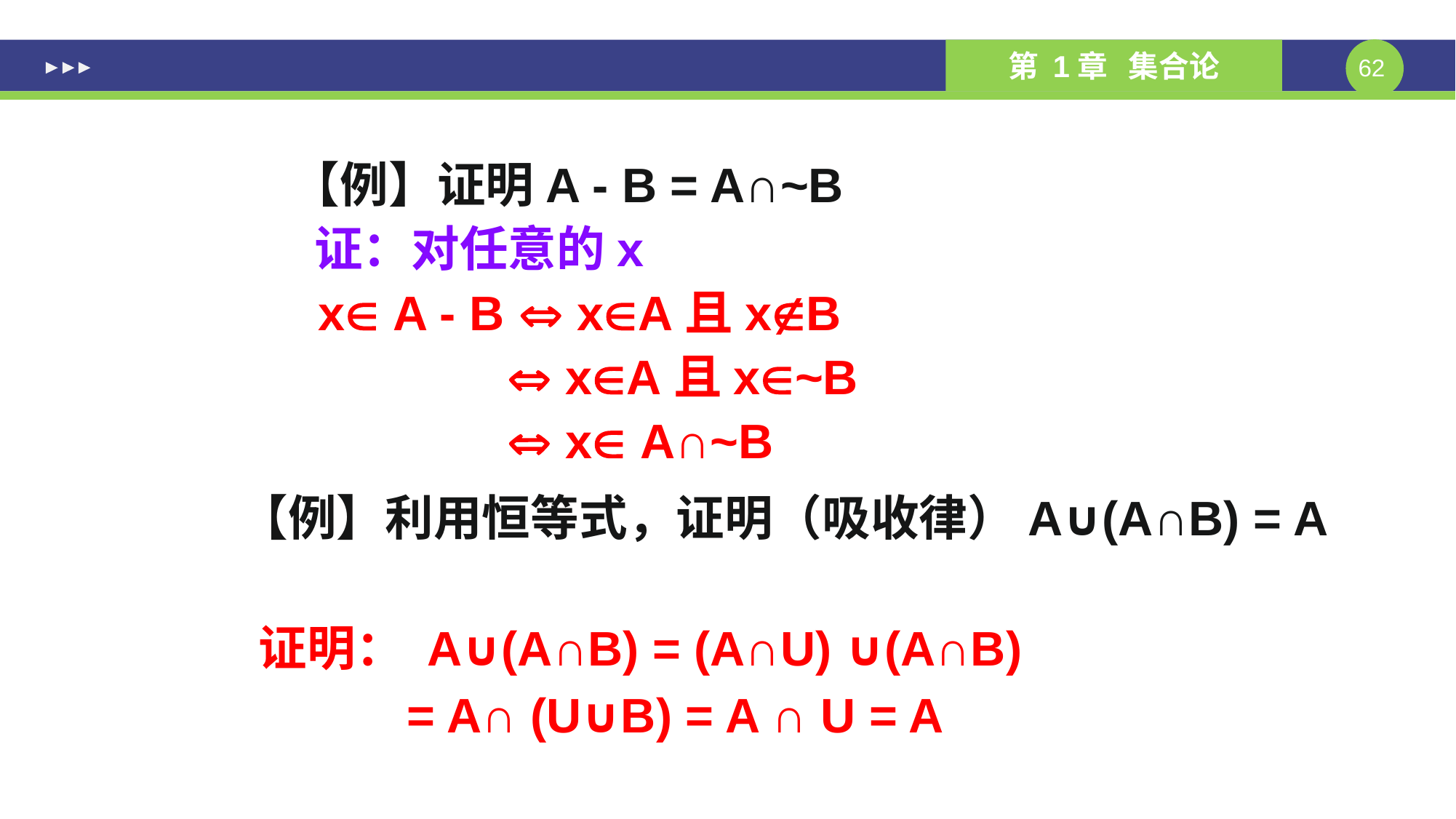

【例】证明A - B = A∩~B
 证：对任意的x
  x∈ A - B ⇔ x∈A且x∉B
                ⇔ x∈A且x∈~B
                ⇔ x∈ A∩~B
【例】利用恒等式，证明（吸收律）A∪(A∩B) = A
证明： A∪(A∩B) = (A∩U) ∪(A∩B)
           = A∩ (U∪B) = A ∩ U = A